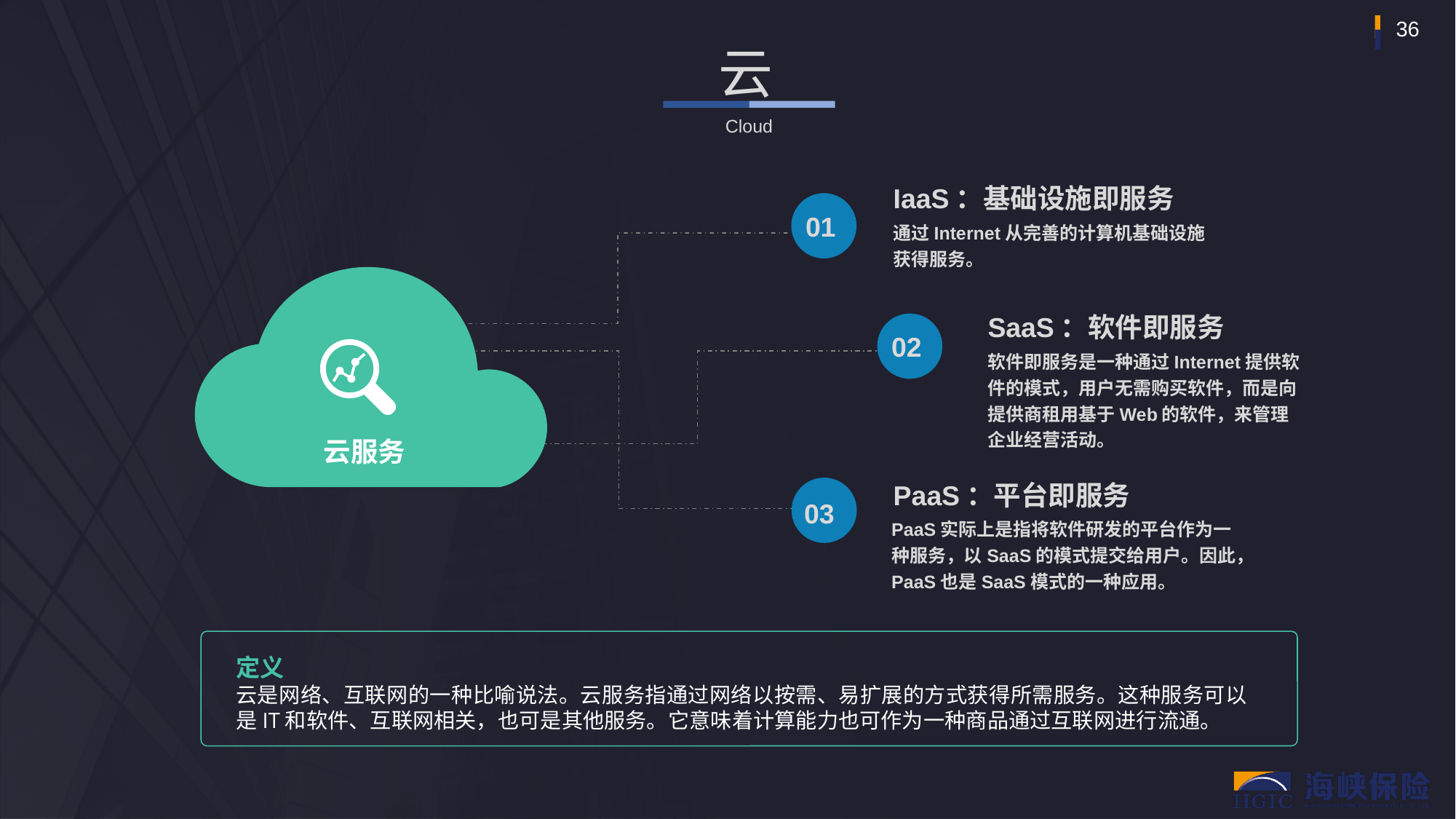

云

Cloud
IaaS：基础设施即服务

01
通过Internet从完善的计算机基础设施获得服务。

SaaS：软件即服务

02

软件即服务是一种通过Internet提供软件的模式，用户无需购买软件，而是向提供商租用基于Web的软件，来管理企业经营活动。
云服务
PaaS：平台即服务

03
PaaS实际上是指将软件研发的平台作为一种服务，以SaaS的模式提交给用户。因此，PaaS也是SaaS模式的一种应用。
定义
云是网络、互联网的一种比喻说法。云服务指通过网络以按需、易扩展的方式获得所需服务。这种服务可以是IT和软件、互联网相关，也可是其他服务。它意味着计算能力也可作为一种商品通过互联网进行流通。